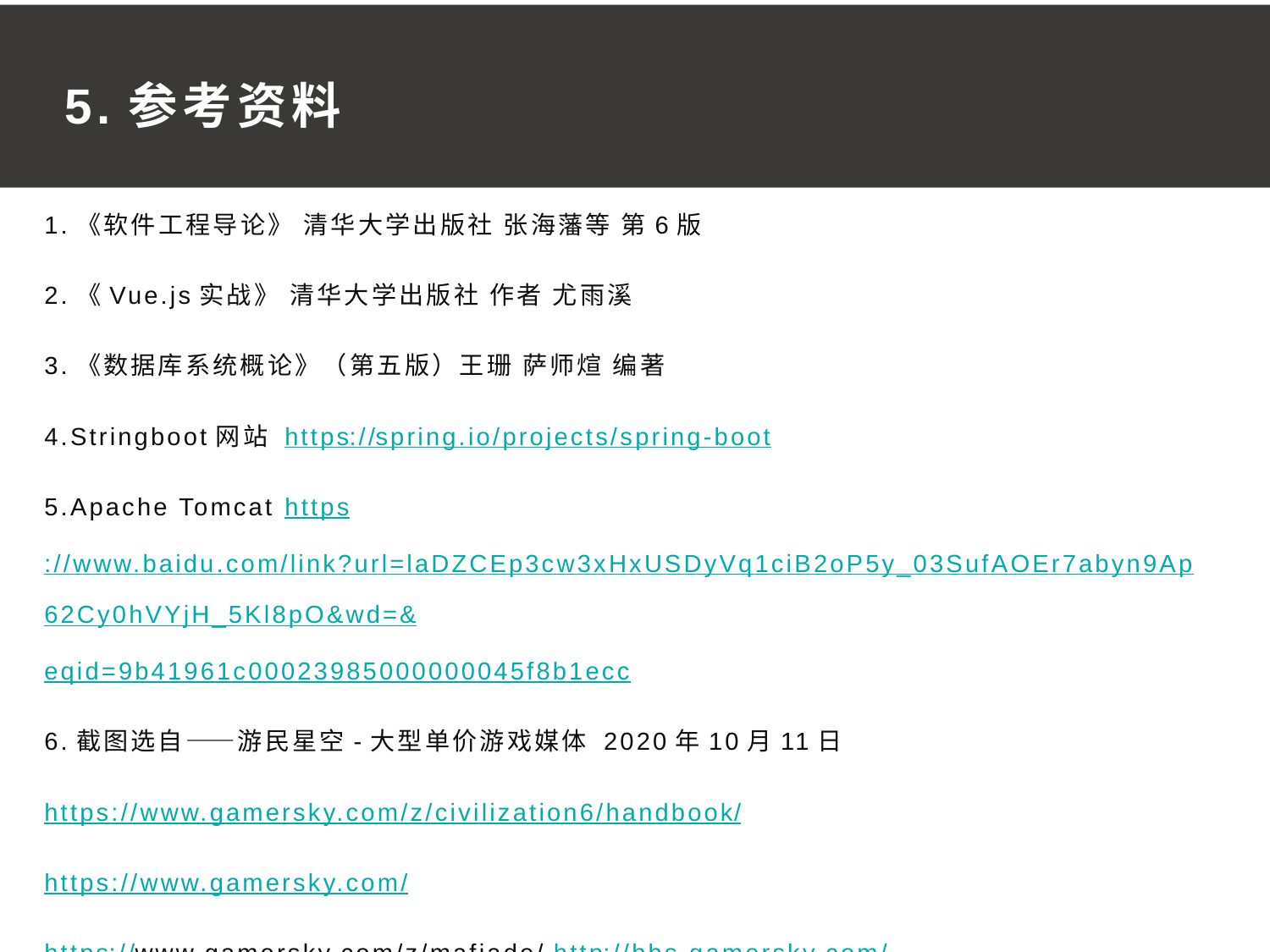

5.参考资料
1.《软件工程导论》 清华大学出版社 张海藩等 第6版
2.《Vue.js实战》 清华大学出版社 作者 尤雨溪
3.《数据库系统概论》（第五版）王珊 萨师煊 编著
4.Stringboot网站 https://spring.io/projects/spring-boot
5.Apache Tomcat https://www.baidu.com/link?url=laDZCEp3cw3xHxUSDyVq1ciB2oP5y_03SufAOEr7abyn9Ap62Cy0hVYjH_5Kl8pO&wd=&eqid=9b41961c00023985000000045f8b1ecc
6.截图选自——游民星空-大型单价游戏媒体 2020年10月11日
https://www.gamersky.com/z/civilization6/handbook/
https://www.gamersky.com/
https://www.gamersky.com/z/mafiade/ http://bbs.gamersky.com/